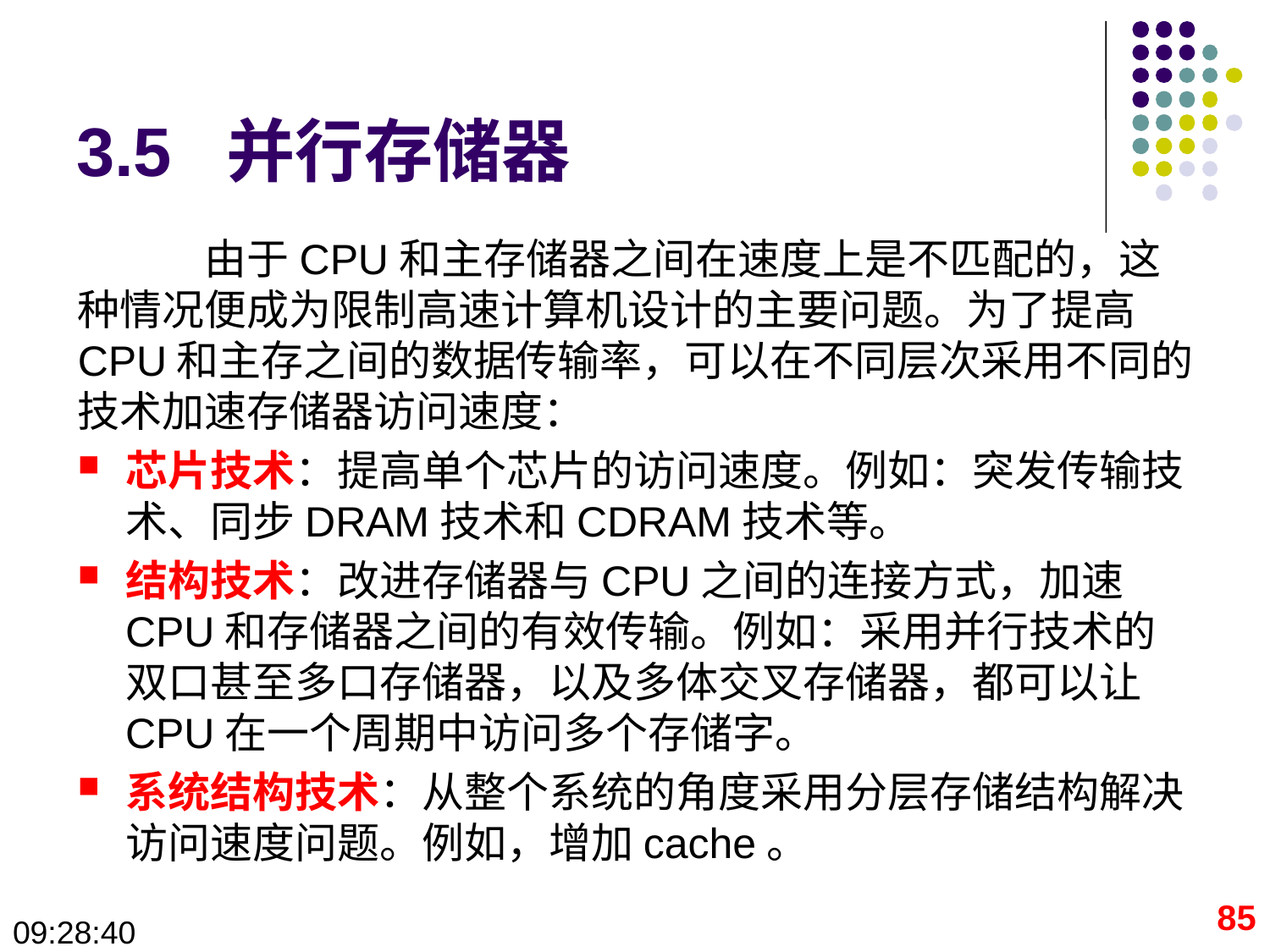

# 3.5  并行存储器
	由于CPU和主存储器之间在速度上是不匹配的，这种情况便成为限制高速计算机设计的主要问题。为了提高CPU和主存之间的数据传输率，可以在不同层次采用不同的技术加速存储器访问速度：
芯片技术：提高单个芯片的访问速度。例如：突发传输技术、同步DRAM技术和CDRAM技术等。
结构技术：改进存储器与CPU之间的连接方式，加速CPU和存储器之间的有效传输。例如：采用并行技术的双口甚至多口存储器，以及多体交叉存储器，都可以让CPU在一个周期中访问多个存储字。
系统结构技术：从整个系统的角度采用分层存储结构解决访问速度问题。例如，增加cache。
85
09:28:40